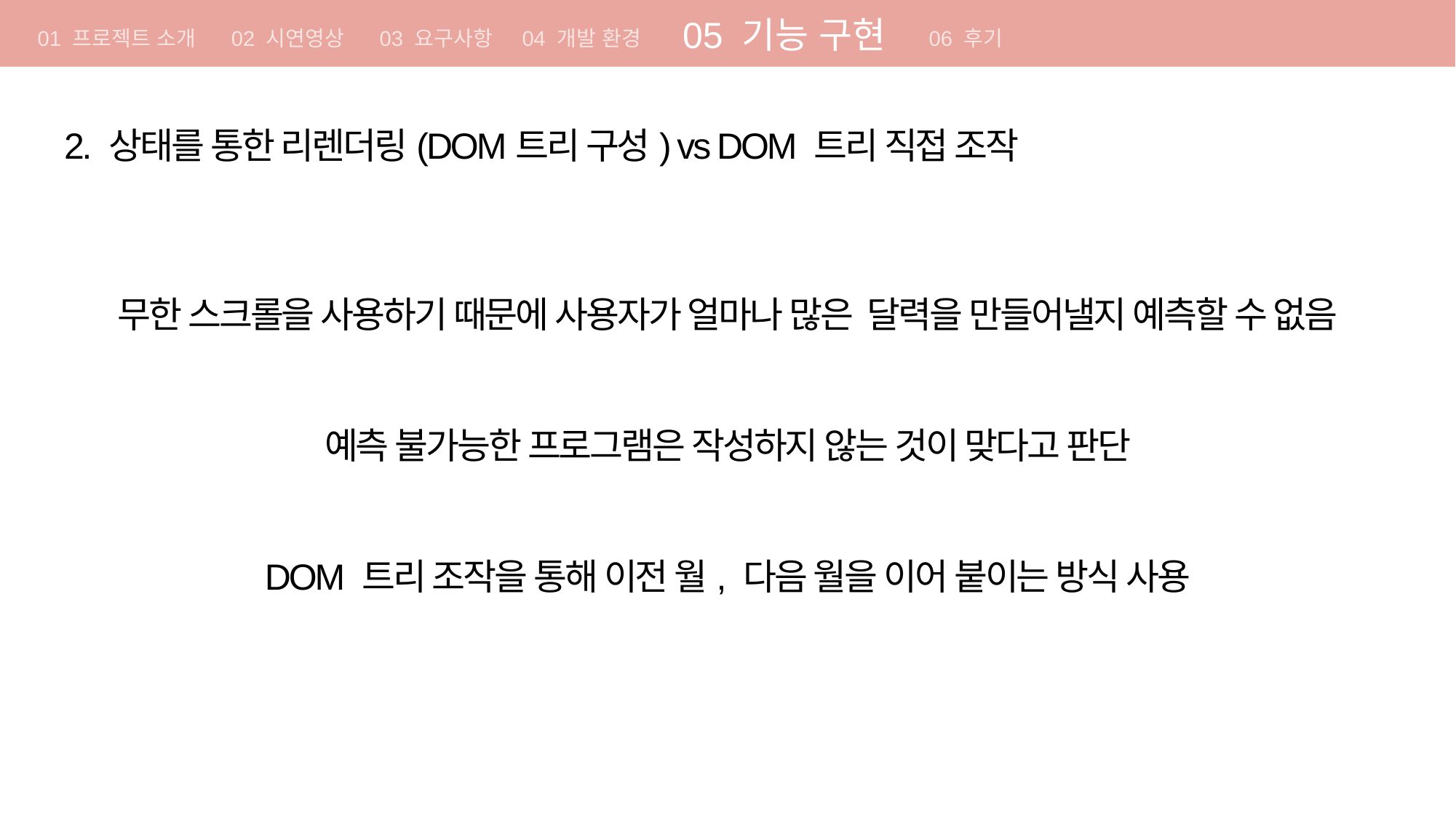

01 기획의도
01 기획의도
05 기능 구현
개발 방법론       컨벤션 원칙       요구사항       구현 방법       일정
01 프로젝트 소개     02 시연영상     03 요구사항    04 개발 환경
06 후기
04 요구사항
구현 방법     일정
기획 의도     개발 방법론      컨벤션 원칙
2. 상태를 통한 리렌더링(DOM트리 구성) vs DOM 트리 직접 조작
무한 스크롤을 사용하기 때문에 사용자가 얼마나 많은  달력을 만들어낼지 예측할 수 없음

예측 불가능한 프로그램은 작성하지 않는 것이 맞다고 판단

DOM 트리 조작을 통해 이전 월, 다음 월을 이어 붙이는 방식 사용